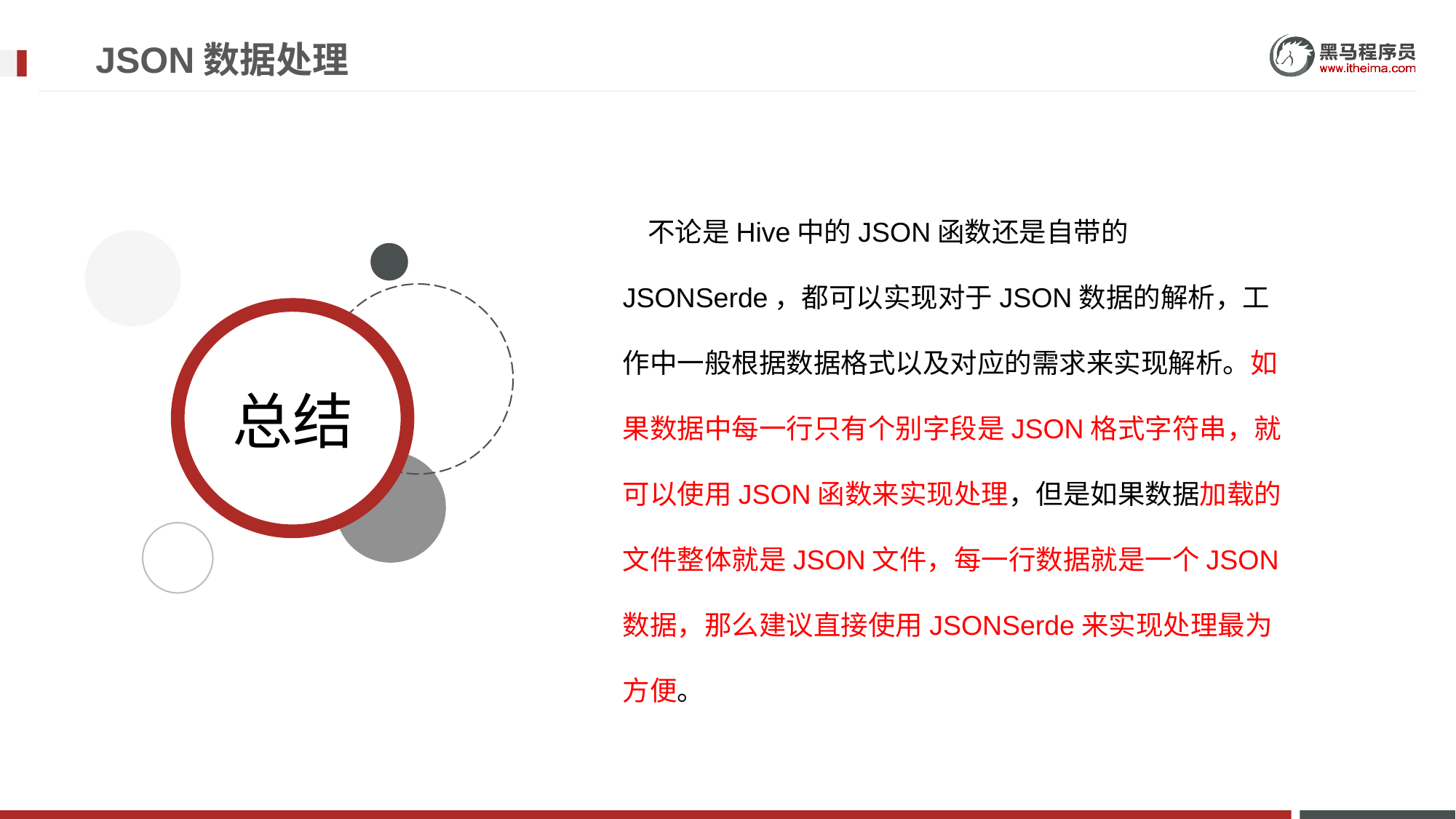

# JSON数据处理
   不论是Hive中的JSON函数还是自带的JSONSerde，都可以实现对于JSON数据的解析，工作中一般根据数据格式以及对应的需求来实现解析。如果数据中每一行只有个别字段是JSON格式字符串，就可以使用JSON函数来实现处理，但是如果数据加载的文件整体就是JSON文件，每一行数据就是一个JSON数据，那么建议直接使用JSONSerde来实现处理最为方便。